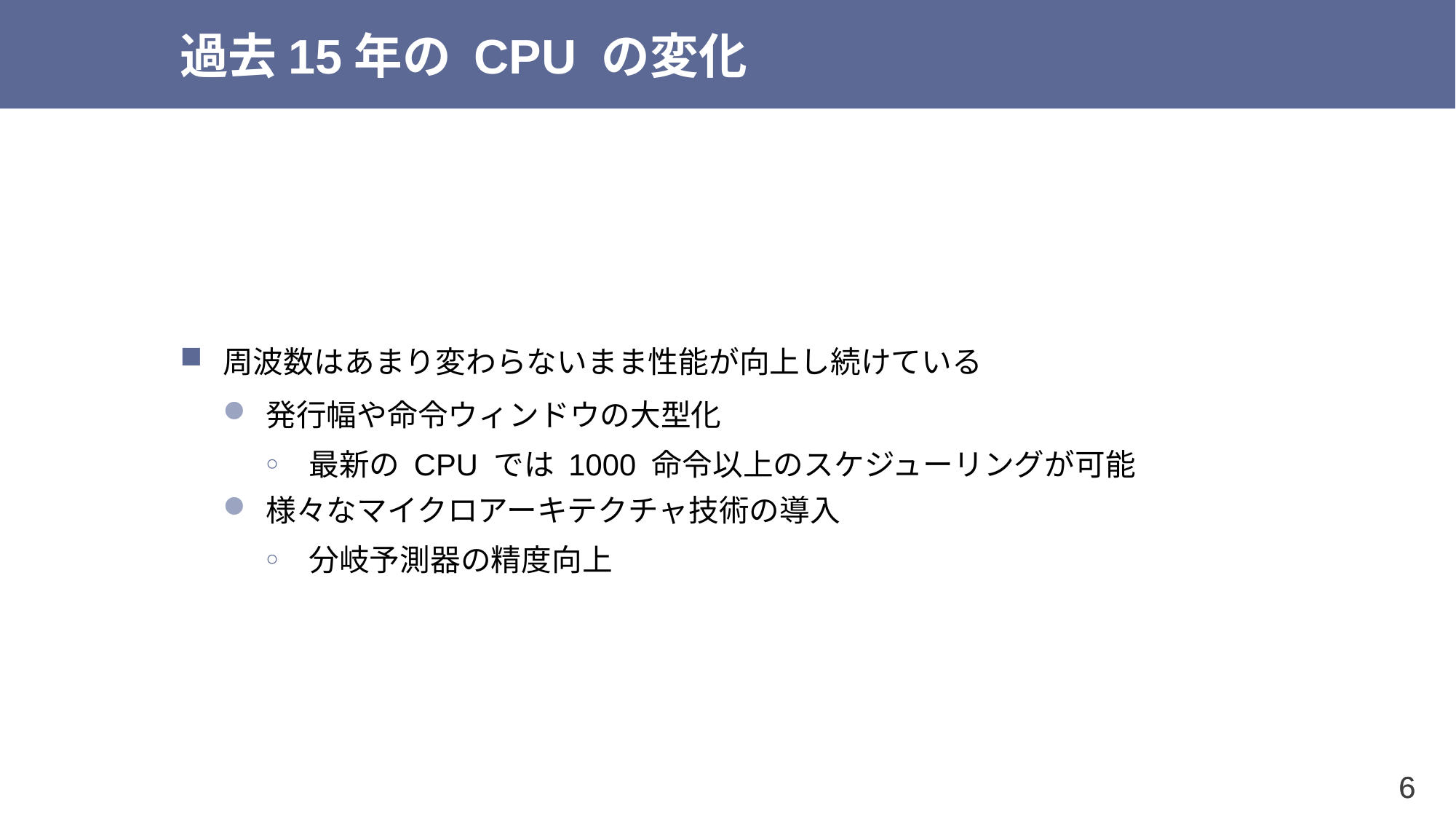

# 過去15年の CPU の変化
周波数はあまり変わらないまま性能が向上し続けている
発行幅や命令ウィンドウの大型化
最新の CPU では 1000 命令以上のスケジューリングが可能
様々なマイクロアーキテクチャ技術の導入
分岐予測器の精度向上